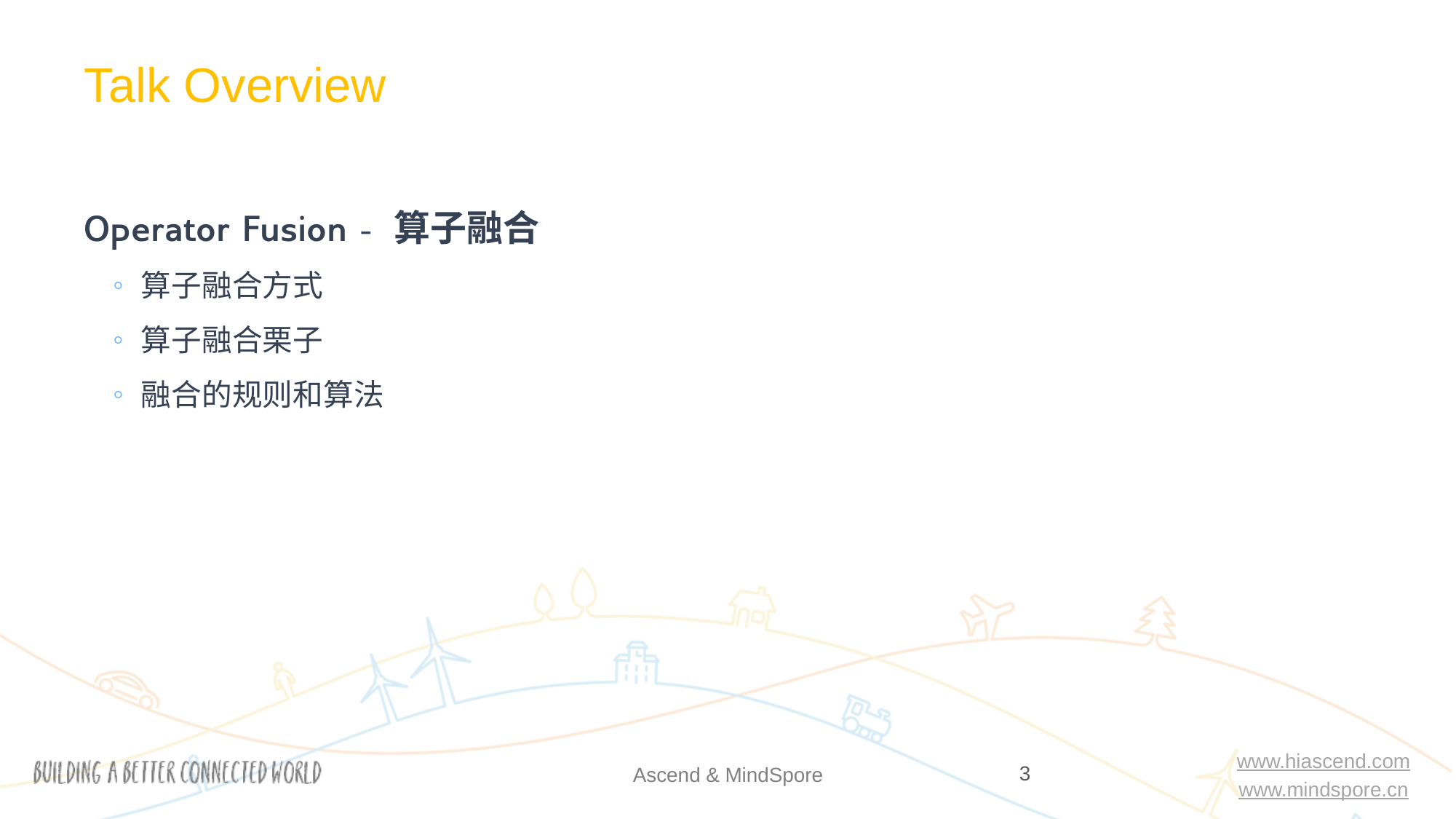

Talk Overview
Operator Fusion - 算子融合
算子融合方式
算子融合栗子
融合的规则和算法